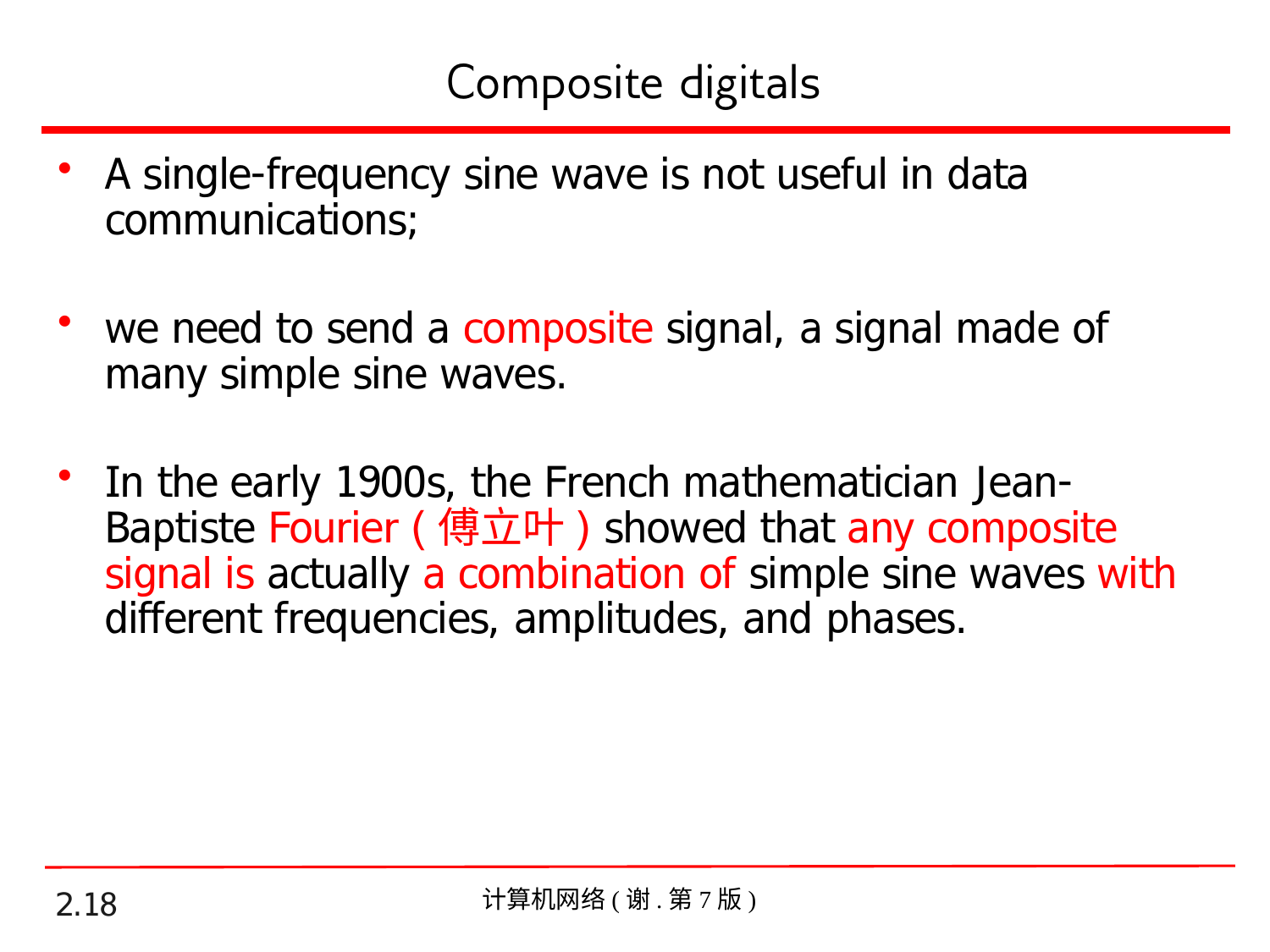

# Composite digitals

A single-frequency sine wave is not useful in data communications;

we need to send a composite signal, a signal made of many simple sine waves.

In the early 1900s, the French mathematician Jean-Baptiste Fourier (傅立叶) showed that any composite signal is actually a combination of simple sine waves with different frequencies, amplitudes, and phases.